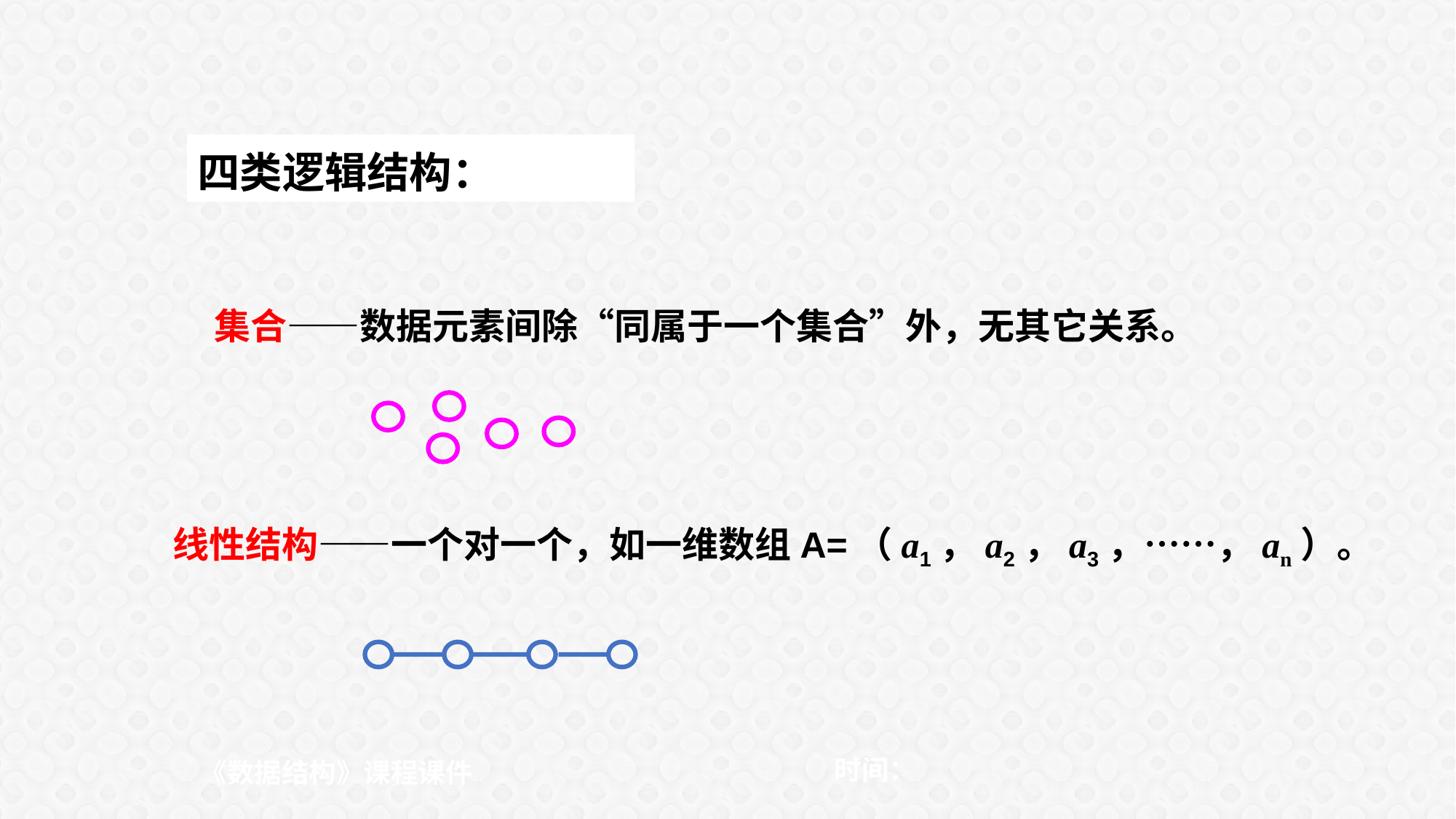

四类逻辑结构：
集合——数据元素间除“同属于一个集合”外，无其它关系。

线性结构——一个对一个，如一维数组A=（a1，a2，a3，……，an）。

时间：
《数据结构》课程课件